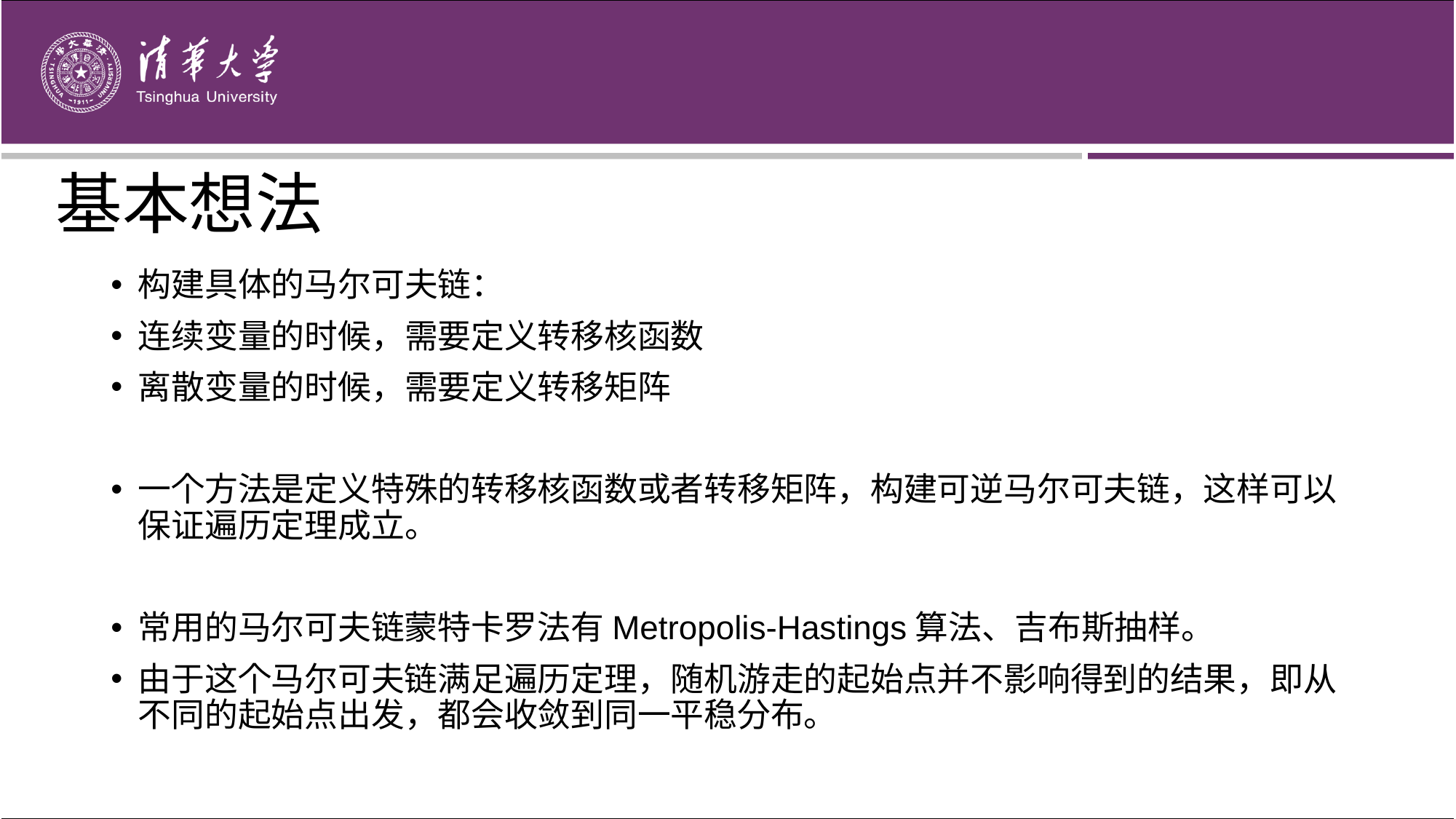

# 基本想法
构建具体的马尔可夫链：
连续变量的时候，需要定义转移核函数
离散变量的时候，需要定义转移矩阵

一个方法是定义特殊的转移核函数或者转移矩阵，构建可逆马尔可夫链，这样可以保证遍历定理成立。

常用的马尔可夫链蒙特卡罗法有Metropolis-Hastings算法、吉布斯抽样。
由于这个马尔可夫链满足遍历定理，随机游走的起始点并不影响得到的结果，即从不同的起始点出发，都会收敛到同一平稳分布。